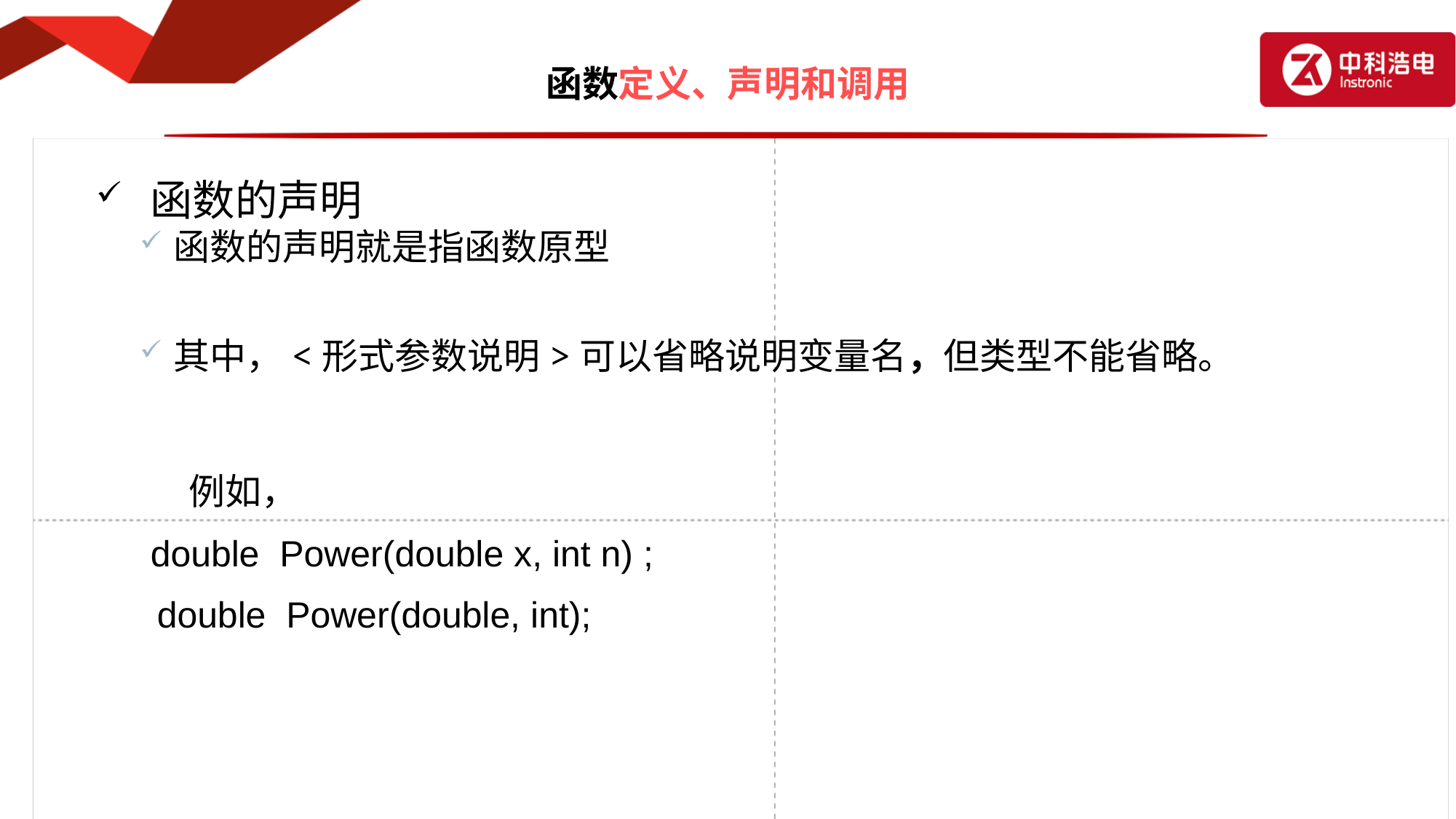

# 函数定义、声明和调用
函数的声明
函数的声明就是指函数原型

其中，<形式参数说明>可以省略说明变量名，但类型不能省略。

  	   例如，
   	double  Power(double x, int n) ;
      double  Power(double, int);